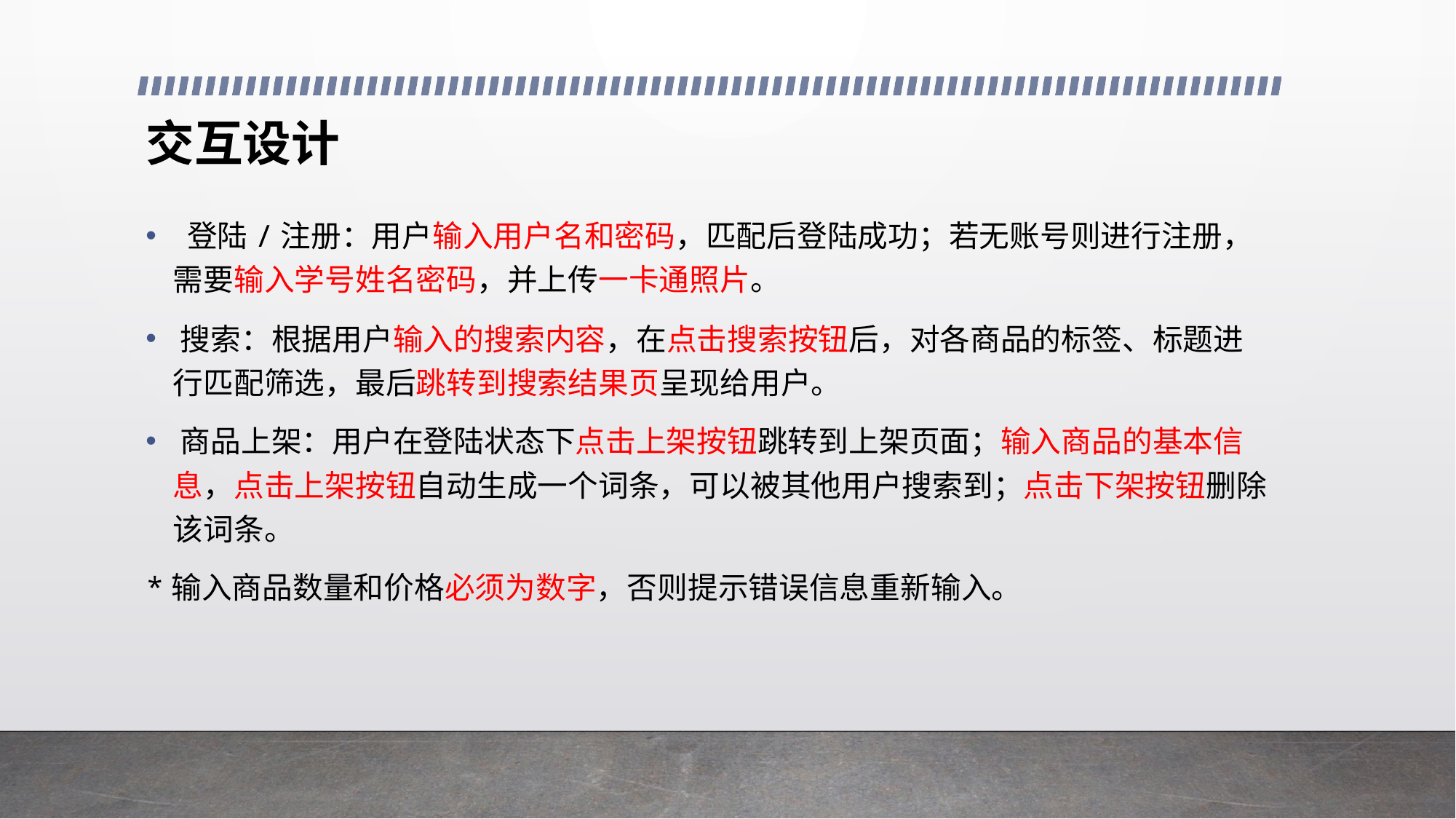

# 交互设计
 登陆/注册：用户输入用户名和密码，匹配后登陆成功；若无账号则进行注册，需要输入学号姓名密码，并上传一卡通照片。
​搜索：根据用户输入的搜索内容，在点击搜索按钮后，对各商品的标签、标题进行匹配筛选，最后跳转到搜索结果页呈现给用户。
​商品上架：用户在登陆状态下点击上架按钮跳转到上架页面；输入商品的基本信息，点击上架按钮自动生成一个词条，可以被其他用户搜索到；点击下架按钮删除该词条。
*输入商品数量和价格必须为数字，否则提示错误信息重新输入。